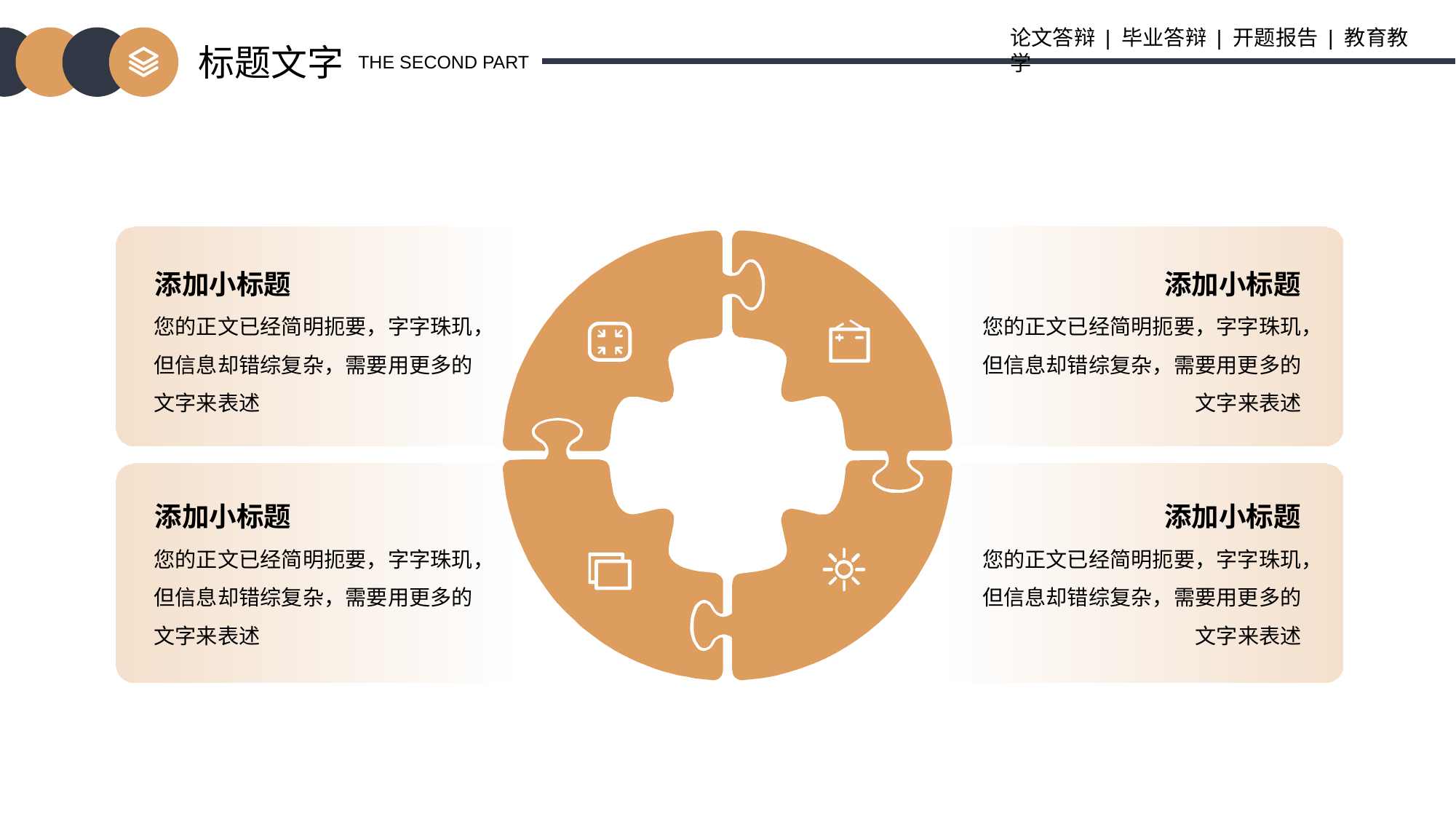

论文答辩 | 毕业答辩 | 开题报告 | 教育教学

标题文字
THE SECOND PART

添加小标题
添加小标题
您的正文已经简明扼要，字字珠玑，但信息却错综复杂，需要用更多的文字来表述
您的正文已经简明扼要，字字珠玑，但信息却错综复杂，需要用更多的文字来表述

添加小标题
添加小标题
您的正文已经简明扼要，字字珠玑，但信息却错综复杂，需要用更多的文字来表述
您的正文已经简明扼要，字字珠玑，但信息却错综复杂，需要用更多的文字来表述